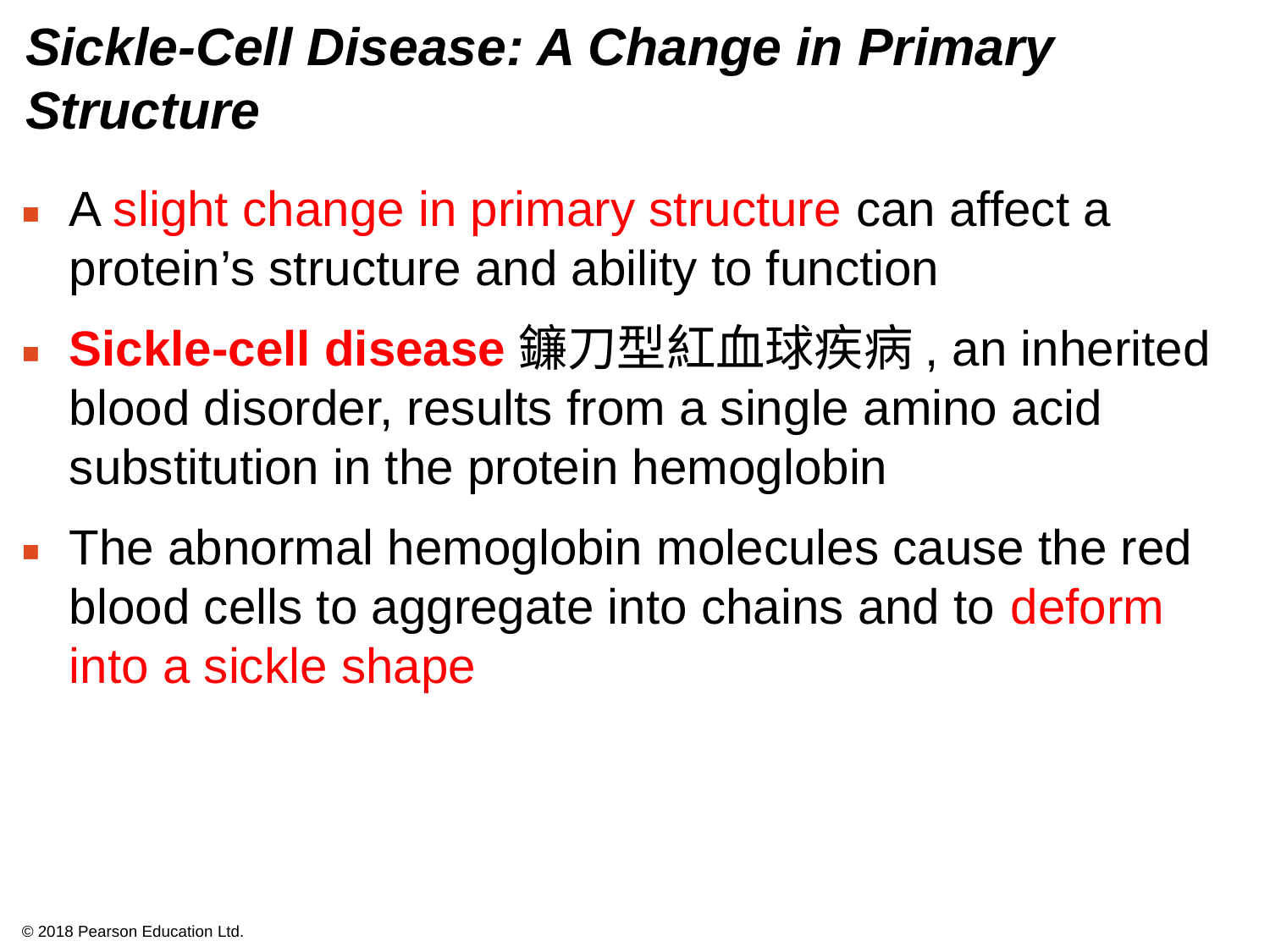

# Sickle-Cell Disease: A Change in Primary Structure
A slight change in primary structure can affect a protein’s structure and ability to function
Sickle-cell disease鐮刀型紅血球疾病, an inherited blood disorder, results from a single amino acid substitution in the protein hemoglobin
The abnormal hemoglobin molecules cause the red blood cells to aggregate into chains and to deform into a sickle shape
© 2018 Pearson Education Ltd.